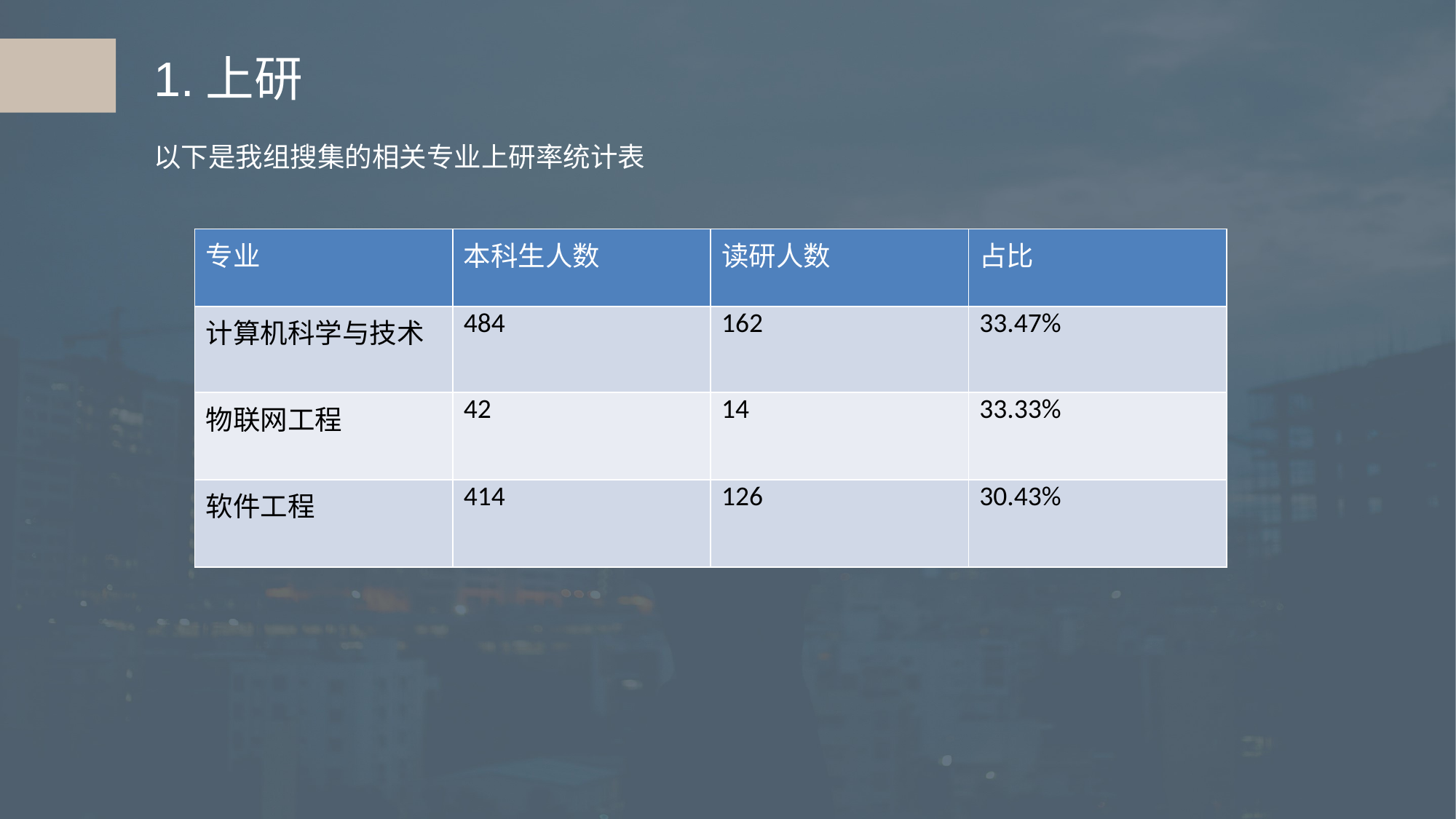

1.上研
以下是我组搜集的相关专业上研率统计表
| 专业 | 本科生人数 | 读研人数 | 占比 |
| --- | --- | --- | --- |
| 计算机科学与技术 | 484 | 162 | 33.47% |
| 物联网工程 | 42 | 14 | 33.33% |
| 软件工程 | 414 | 126 | 30.43% |